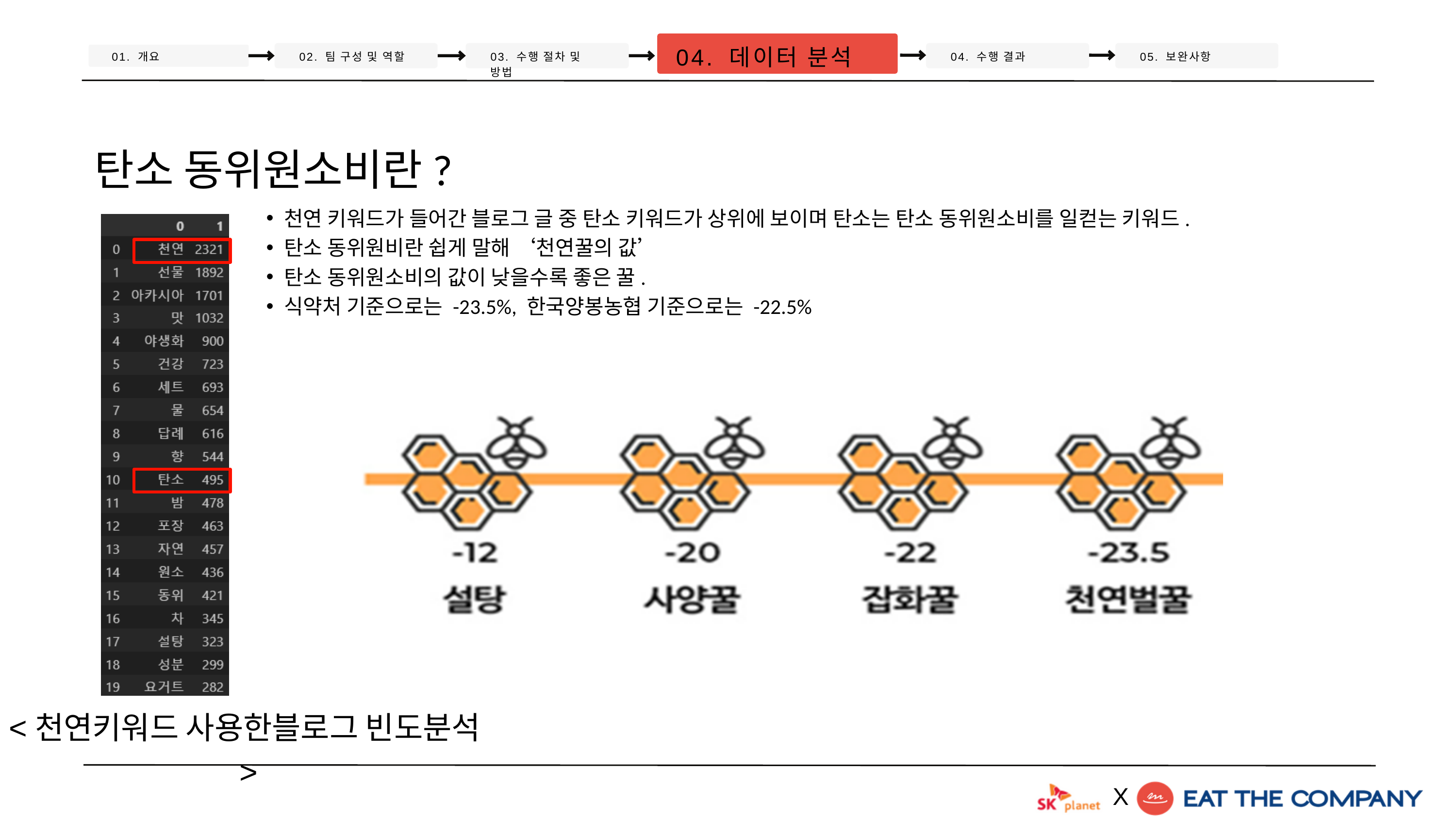

04. 데이터 분석

01. 개요

02. 팀 구성 및 역할

03. 수행 절차 및 방법

04. 수행 결과

05. 보완사항

탄소 동위원소비란?
천연 키워드가 들어간 블로그 글 중 탄소 키워드가 상위에 보이며 탄소는 탄소 동위원소비를 일컫는 키워드.
탄소 동위원비란 쉽게 말해 ‘천연꿀의 값’
탄소 동위원소비의 값이 낮을수록 좋은 꿀.
식약처 기준으로는 -23.5%, 한국양봉농협 기준으로는 -22.5%

<천연키워드 사용한블로그 빈도분석>

X